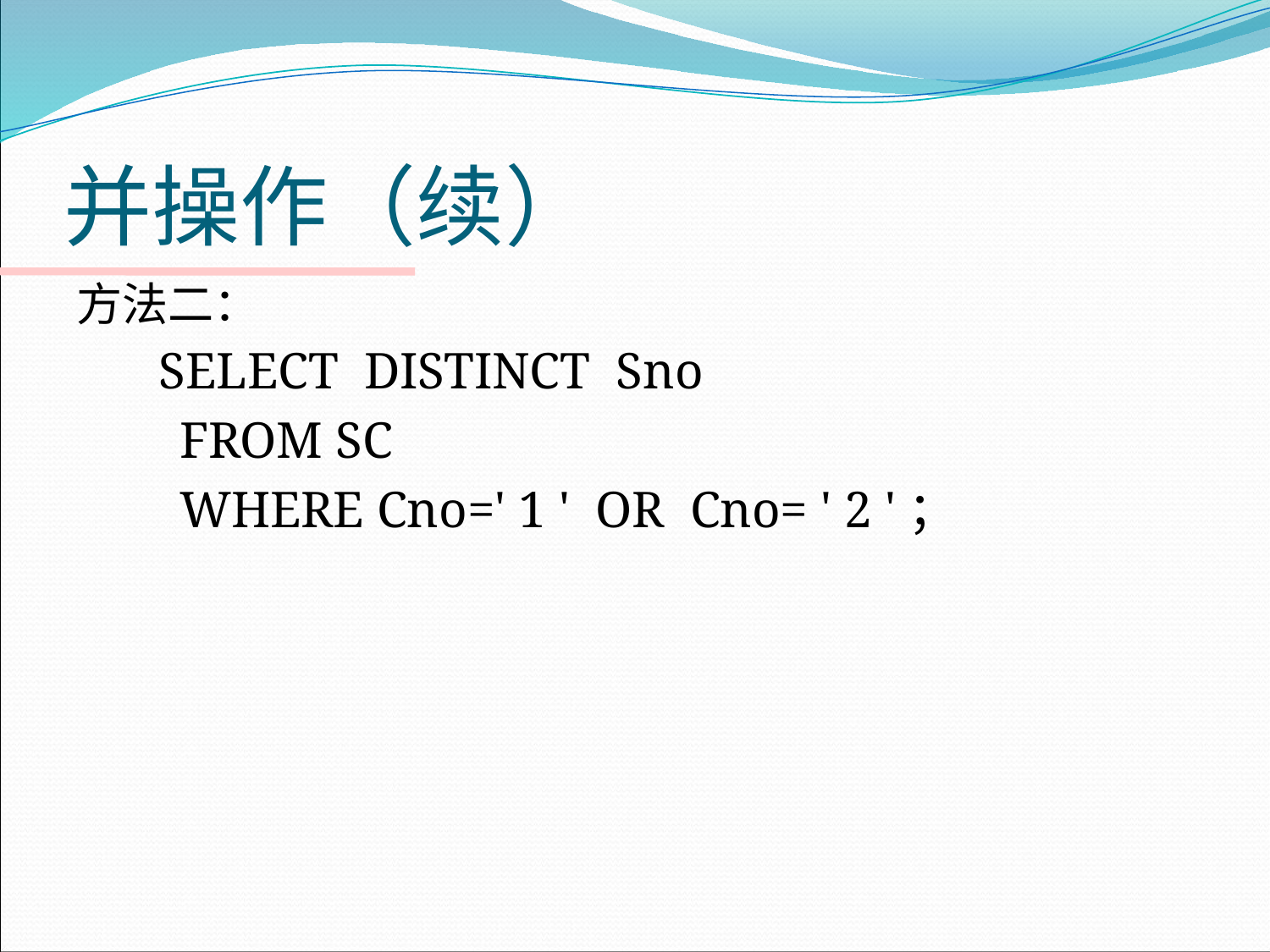

# 并操作（续）
方法二：
       SELECT  DISTINCT  Sno
        FROM SC
        WHERE Cno=' 1 '  OR  Cno= ' 2 '；

338